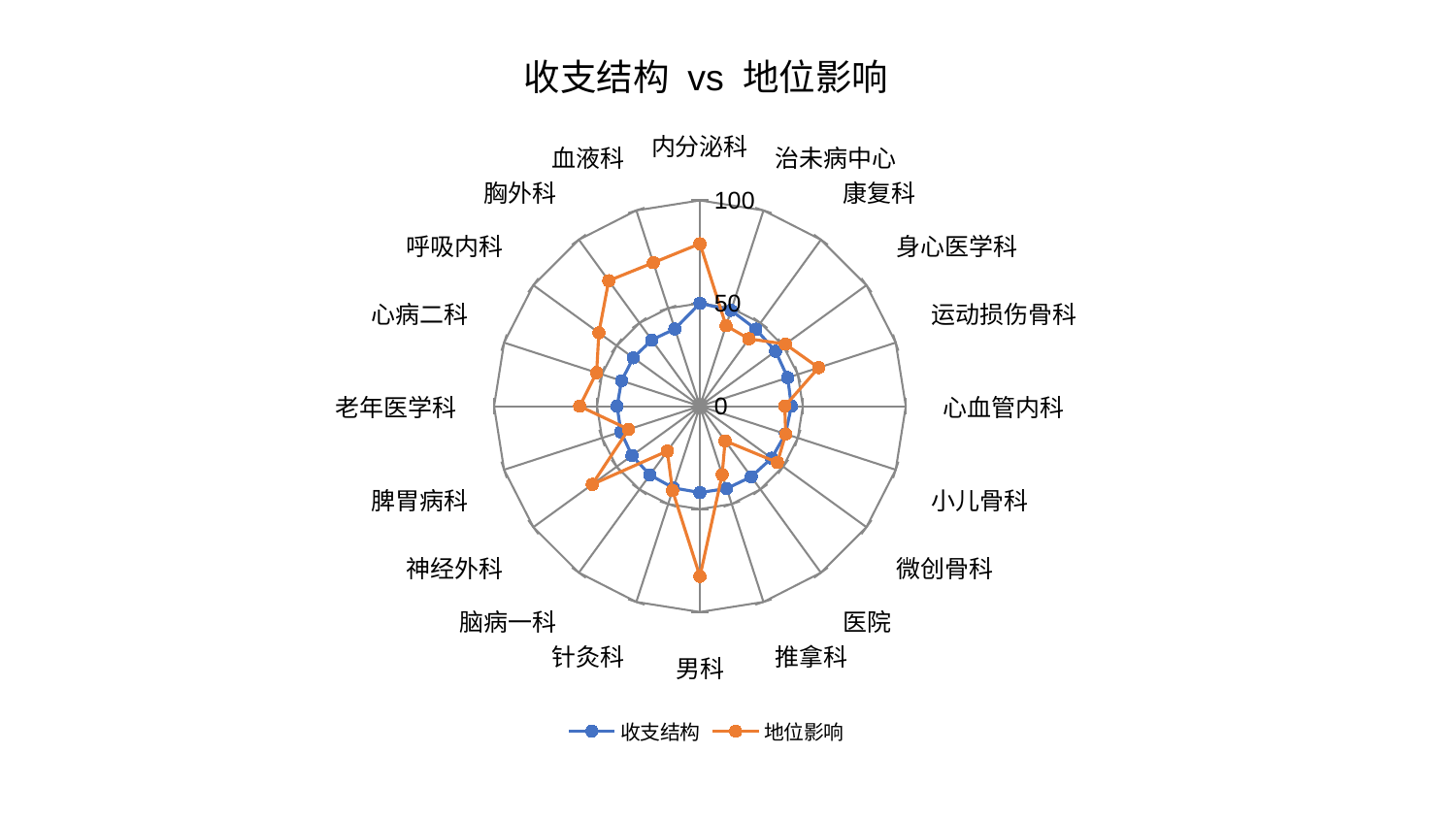

### Chart: 收支结构 vs 地位影响

| Category | 收支结构 | 地位影响 |
|---|---|---|
| 内分泌科 | 50.015895834835256 | 78.93632230109223 |
| 治未病中心 | 48.98737180577059 | 41.0993686411097 |
| 康复科 | 46.27337713009612 | 40.47777041627656 |
| 身心医学科 | 45.436085300332486 | 51.317733810173024 |
| 运动损伤骨科 | 44.847484255337335 | 60.6152167532743 |
| 心血管内科 | 44.43714946246802 | 41.242394162454325 |
| 小儿骨科 | 43.71910785580761 | 43.80860208665504 |
| 微创骨科 | 43.02963705435107 | 46.538865722320985 |
| 医院 | 42.40314211764804 | 20.840577846805303 |
| 推拿科 | 42.086565770835215 | 35.00674861205365 |
| 男科 | 41.980130662842605 | 82.69154261295058 |
| 针灸科 | 41.749683344987474 | 43.10542600435525 |
| 脑病一科 | 41.30229258467876 | 26.978184080497872 |
| 神经外科 | 40.81570227875432 | 64.66461815265895 |
| 脾胃病科 | 40.35559572378647 | 36.43112722589505 |
| 老年医学科 | 40.24453121916466 | 58.42090970559241 |
| 心病二科 | 40.02298530793634 | 52.77311556785704 |
| 呼吸内科 | 40.01037796719541 | 60.67274514797297 |
| 胸外科 | 39.800168070154825 | 75.36326327219119 |
| 血液科 | 39.462993278378924 | 73.30108650352695 |
32